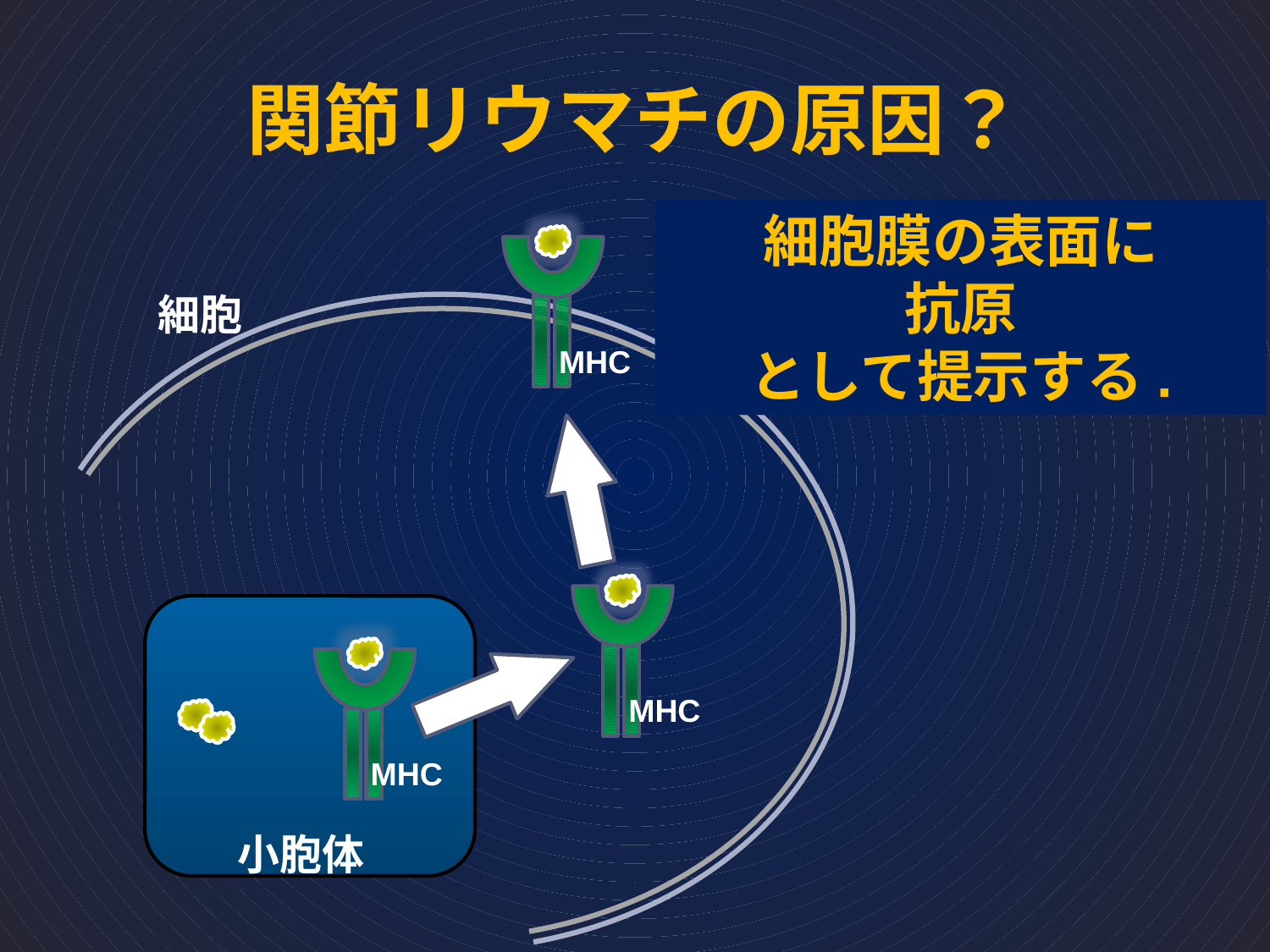

# 関節リウマチの原因？
細胞膜の表面に
抗原
として提示する.

細胞

MHC

MHC

MHC
MHC
小胞体